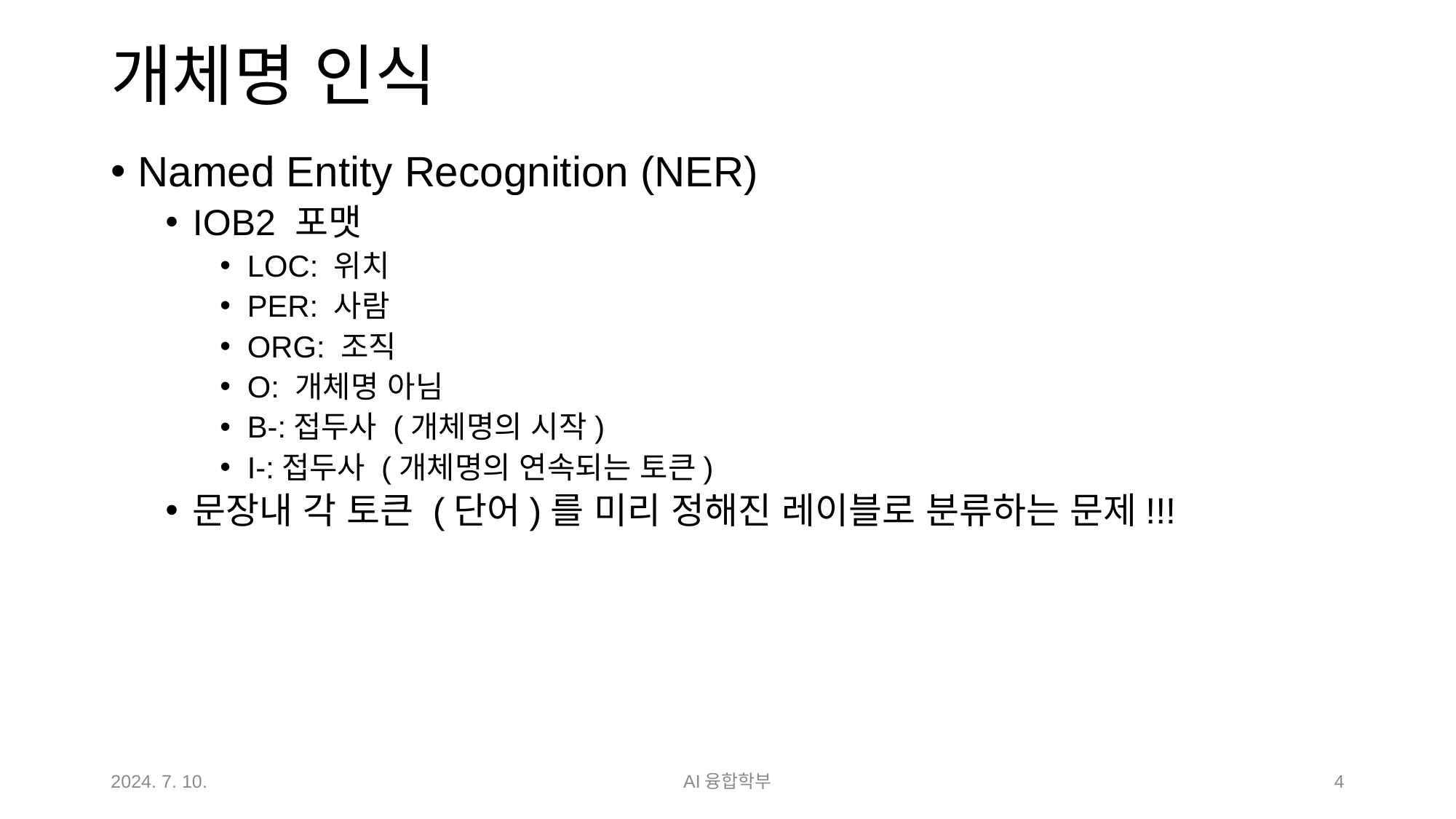

# 개체명 인식
Named Entity Recognition (NER)
IOB2 포맷
LOC: 위치
PER: 사람
ORG: 조직
O: 개체명 아님
B-:접두사 (개체명의 시작)
I-:접두사 (개체명의 연속되는 토큰)
문장내 각 토큰 (단어)를 미리 정해진 레이블로 분류하는 문제!!!

2024. 7. 10.
AI융합학부
4